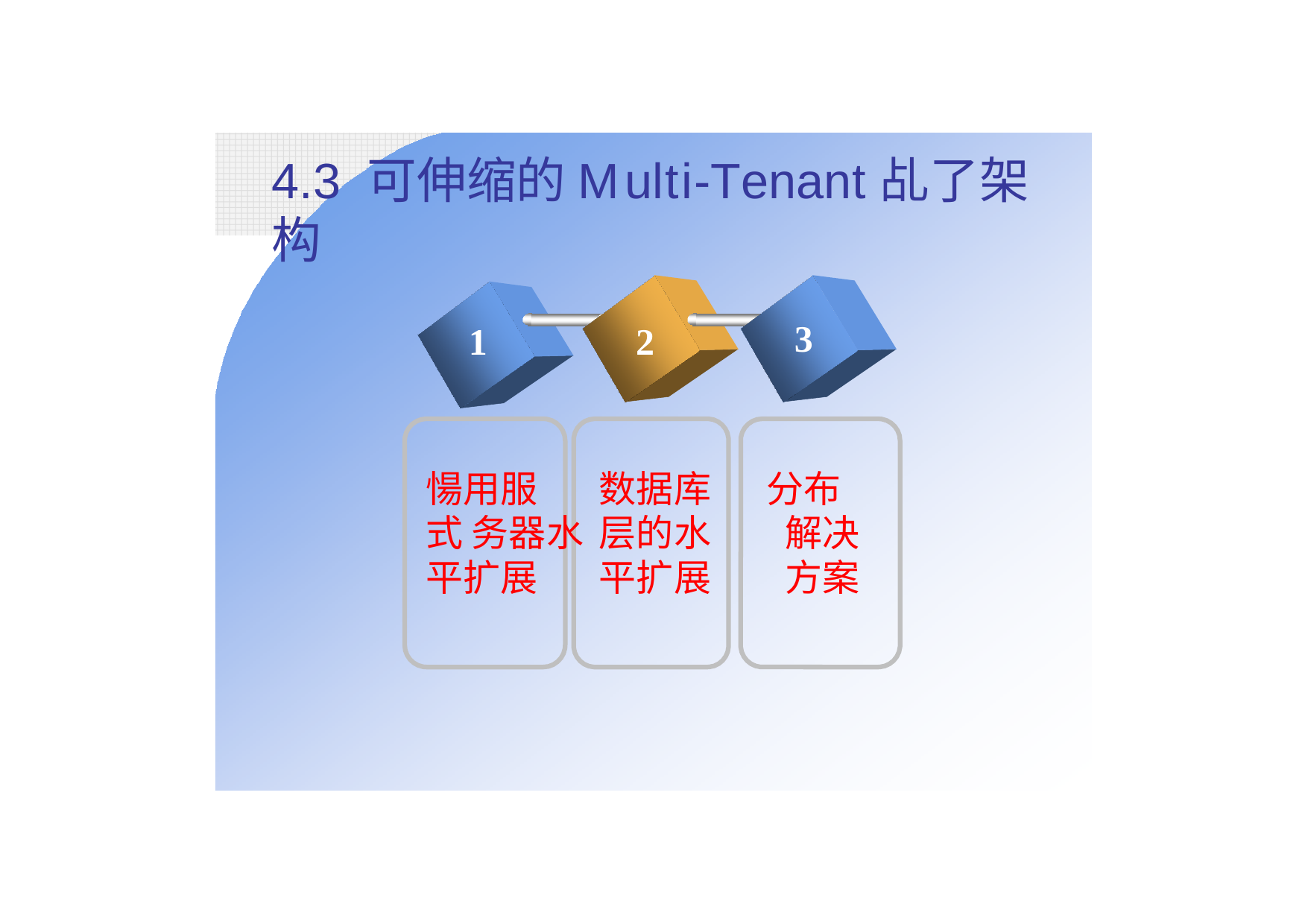

# 4.3 可伸缩的Multi-Tenant乩了架构

3
1
2

愓用服	数据库	分布式 务器水	层的水		解决 平扩展	平扩展		方案